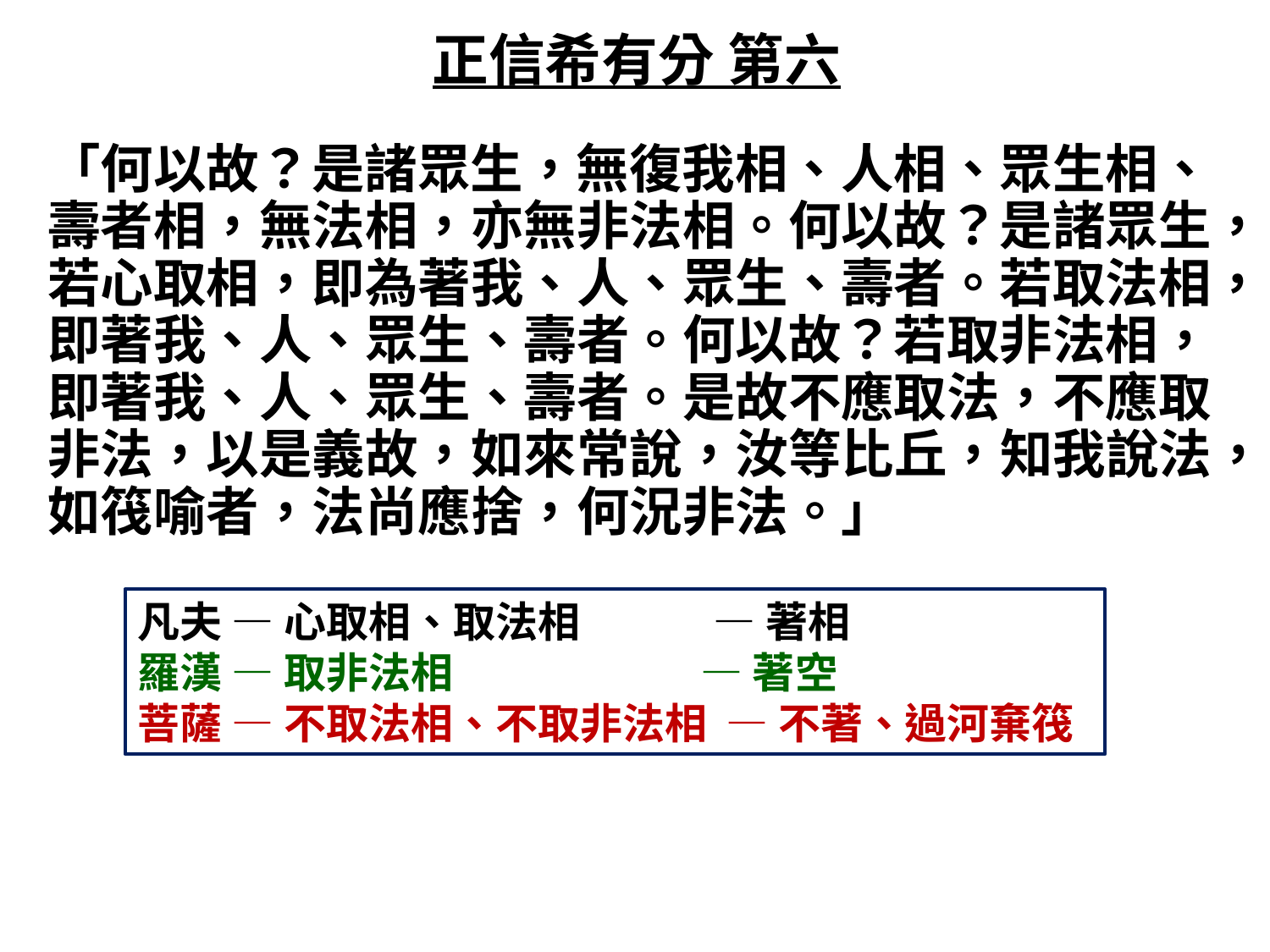

# 正信希有分 第六
「何以故？是諸眾生，無復我相、人相、眾生相、壽者相，無法相，亦無非法相。何以故？是諸眾生，若心取相，即為著我、人、眾生、壽者。若取法相，即著我、人、眾生、壽者。何以故？若取非法相，即著我、人、眾生、壽者。是故不應取法，不應取非法，以是義故，如來常說，汝等比丘，知我說法，如筏喻者，法尚應捨，何況非法。」
凡夫 — 心取相、取法相              — 著相
羅漢 — 取非法相                          — 著空
菩薩 — 不取法相、不取非法相  — 不著、過河棄筏